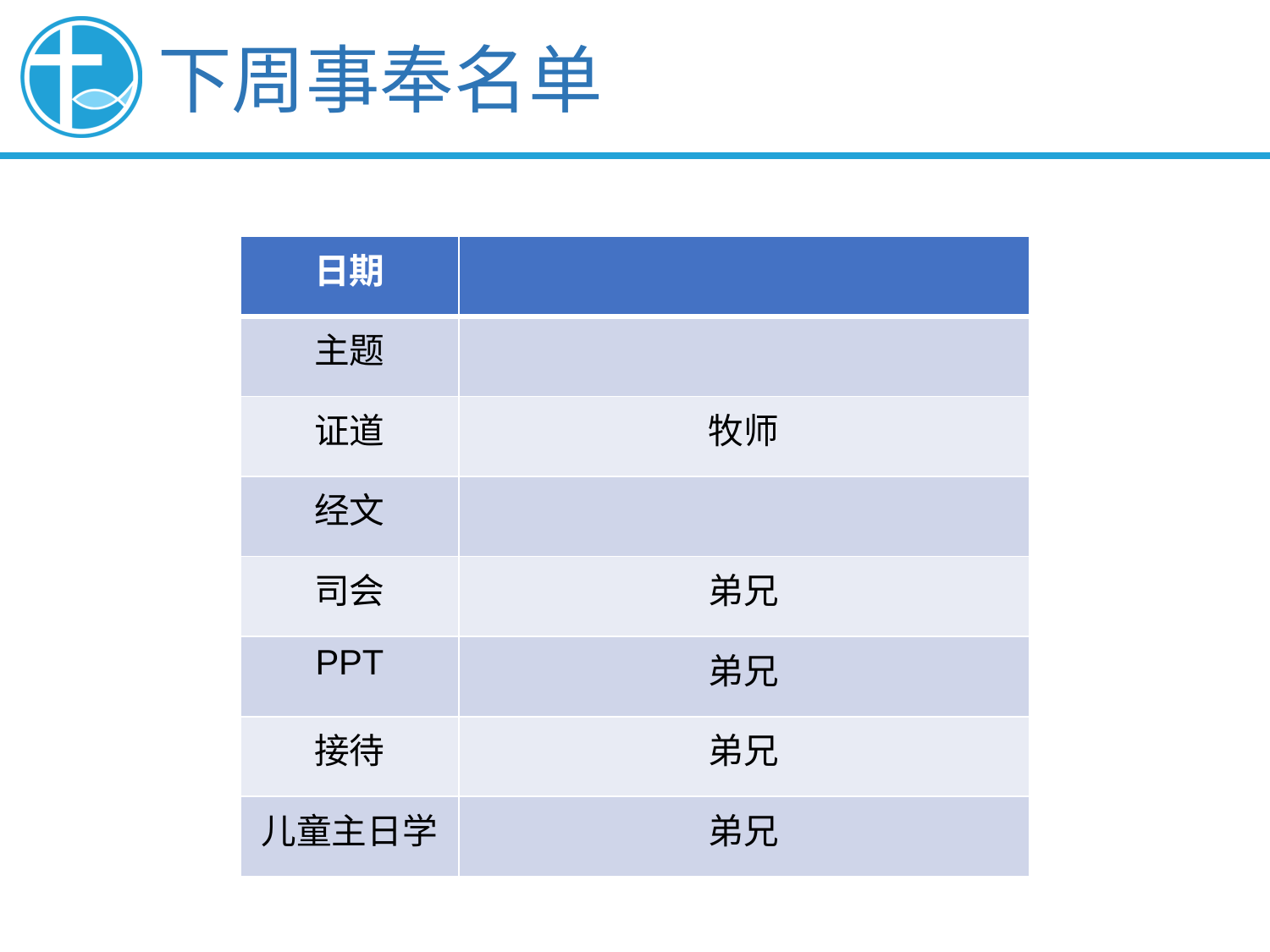

下周事奉名单
| 日期 |  |
| --- | --- |
| 主题 |  |
| 证道 | 牧师 |
| 经文 |  |
| 司会 | 弟兄 |
| PPT | 弟兄 |
| 接待 | 弟兄 |
| 儿童主日学 | 弟兄 |